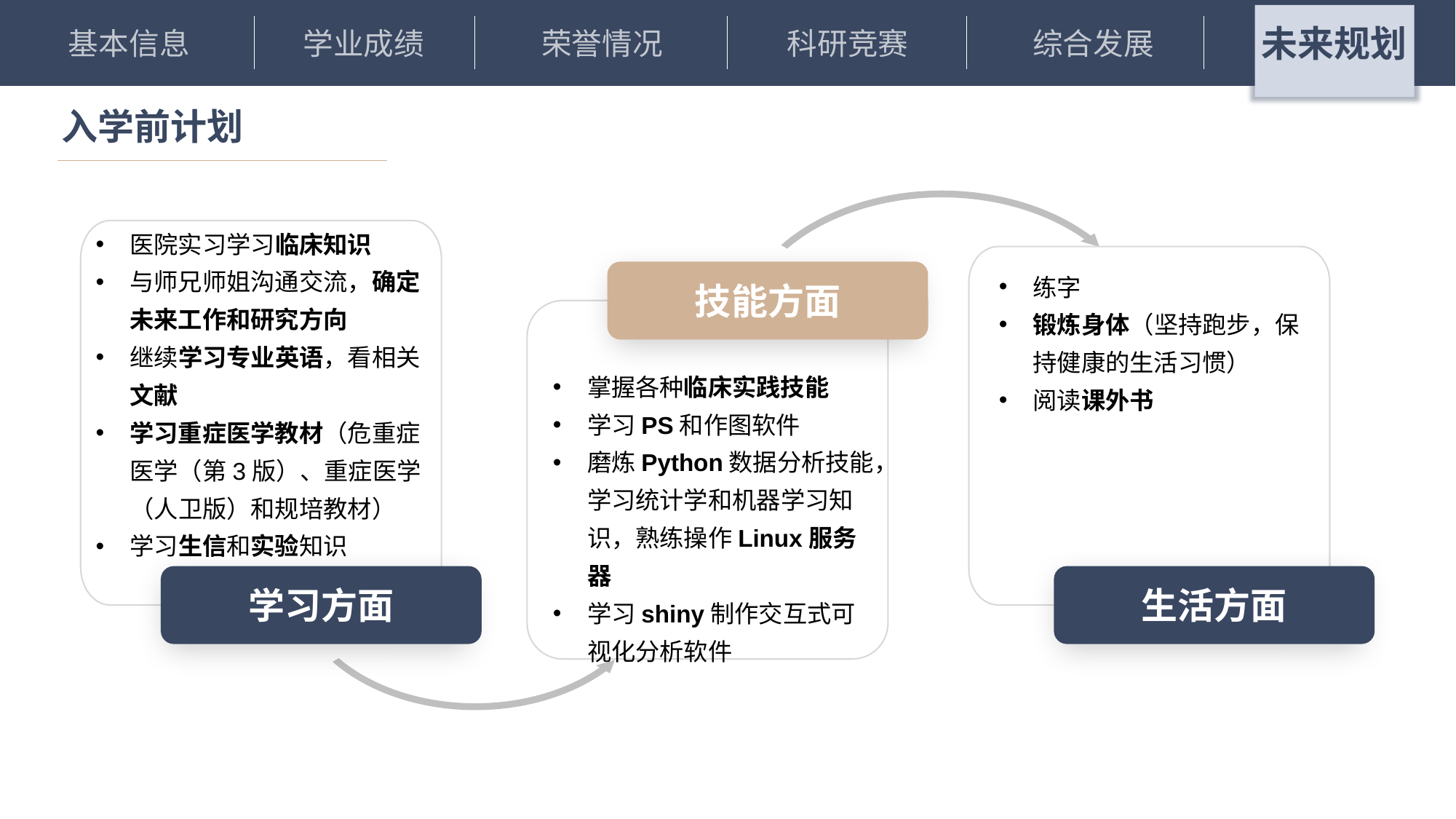

未来规划
荣誉情况
科研竞赛
基本信息
学业成绩
综合发展
# 入学前计划

医院实习学习临床知识
与师兄师姐沟通交流，确定未来工作和研究方向
继续学习专业英语，看相关文献
学习重症医学教材（危重症医学（第3版）、重症医学（人卫版）和规培教材）
学习生信和实验知识

练字
锻炼身体（坚持跑步，保持健康的生活习惯）
阅读课外书
技能方面

掌握各种临床实践技能
学习PS和作图软件
磨炼Python数据分析技能，学习统计学和机器学习知识，熟练操作Linux服务器
学习shiny制作交互式可视化分析软件

学习方面
生活方面